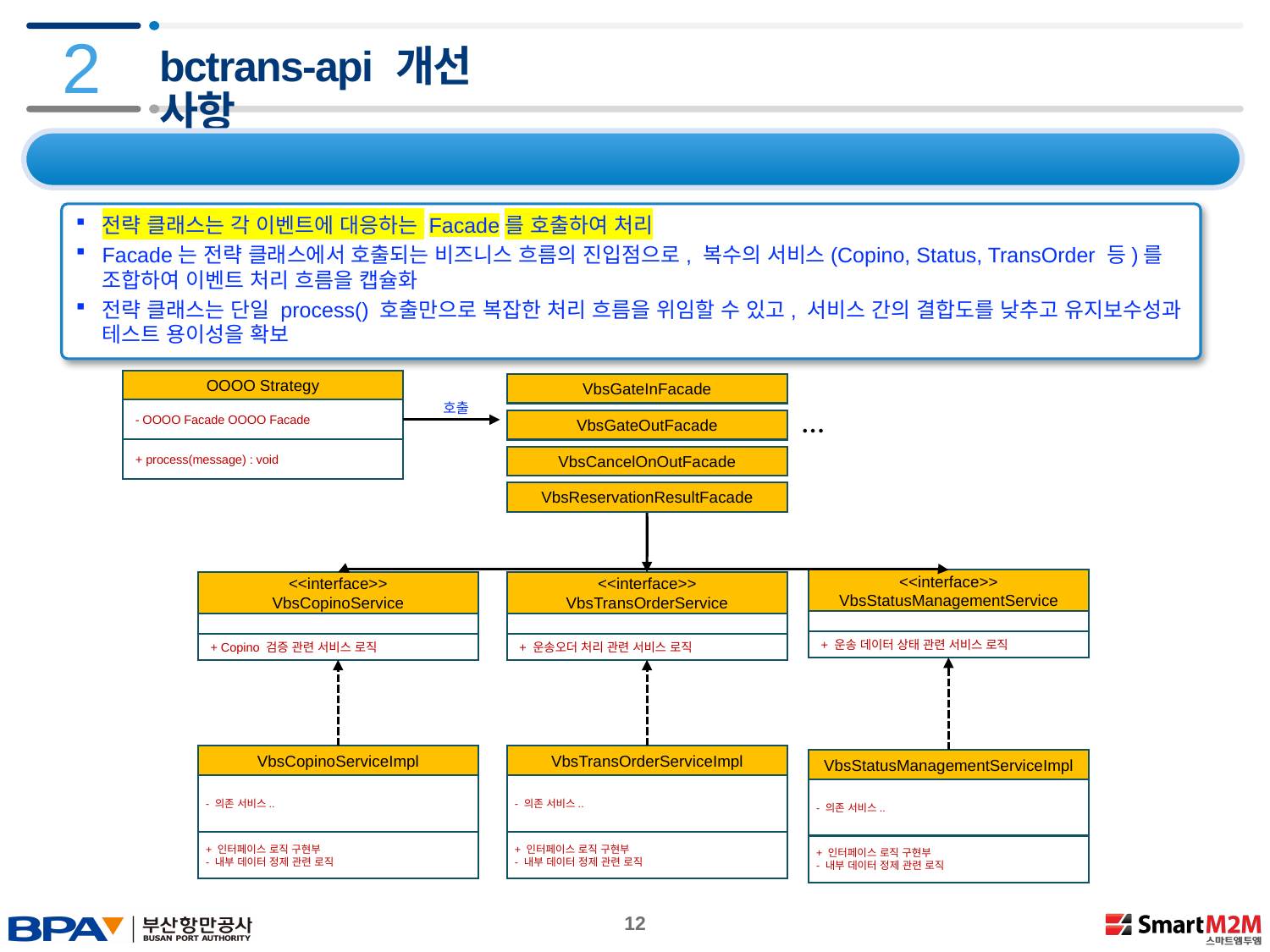

2
# bctrans-api 개선 사항
2.2 Service Layer 구조
전략 클래스는 각 이벤트에 대응하는 Facade를 호출하여 처리
Facade는 전략 클래스에서 호출되는 비즈니스 흐름의 진입점으로, 복수의 서비스(Copino, Status, TransOrder 등)를 조합하여 이벤트 처리 흐름을 캡슐화
전략 클래스는 단일 process() 호출만으로 복잡한 처리 흐름을 위임할 수 있고, 서비스 간의 결합도를 낮추고 유지보수성과 테스트 용이성을 확보
OOOO Strategy
- OOOO Facade OOOO Facade
+ process(message) : void
VbsGateInFacade
…
호출
VbsGateOutFacade
VbsCancelOnOutFacade
VbsReservationResultFacade
<<interface>>
VbsStatusManagementService

+ 운송 데이터 상태 관련 서비스 로직
<<interface>>
VbsCopinoService

+ Copino 검증 관련 서비스 로직
<<interface>>
VbsTransOrderService

+ 운송오더 처리 관련 서비스 로직
VbsCopinoServiceImpl
 - 의존 서비스..
 + 인터페이스 로직 구현부
 - 내부 데이터 정제 관련 로직
VbsTransOrderServiceImpl
 - 의존 서비스..
 + 인터페이스 로직 구현부
 - 내부 데이터 정제 관련 로직
VbsStatusManagementServiceImpl
 - 의존 서비스..
 + 인터페이스 로직 구현부
 - 내부 데이터 정제 관련 로직
  12